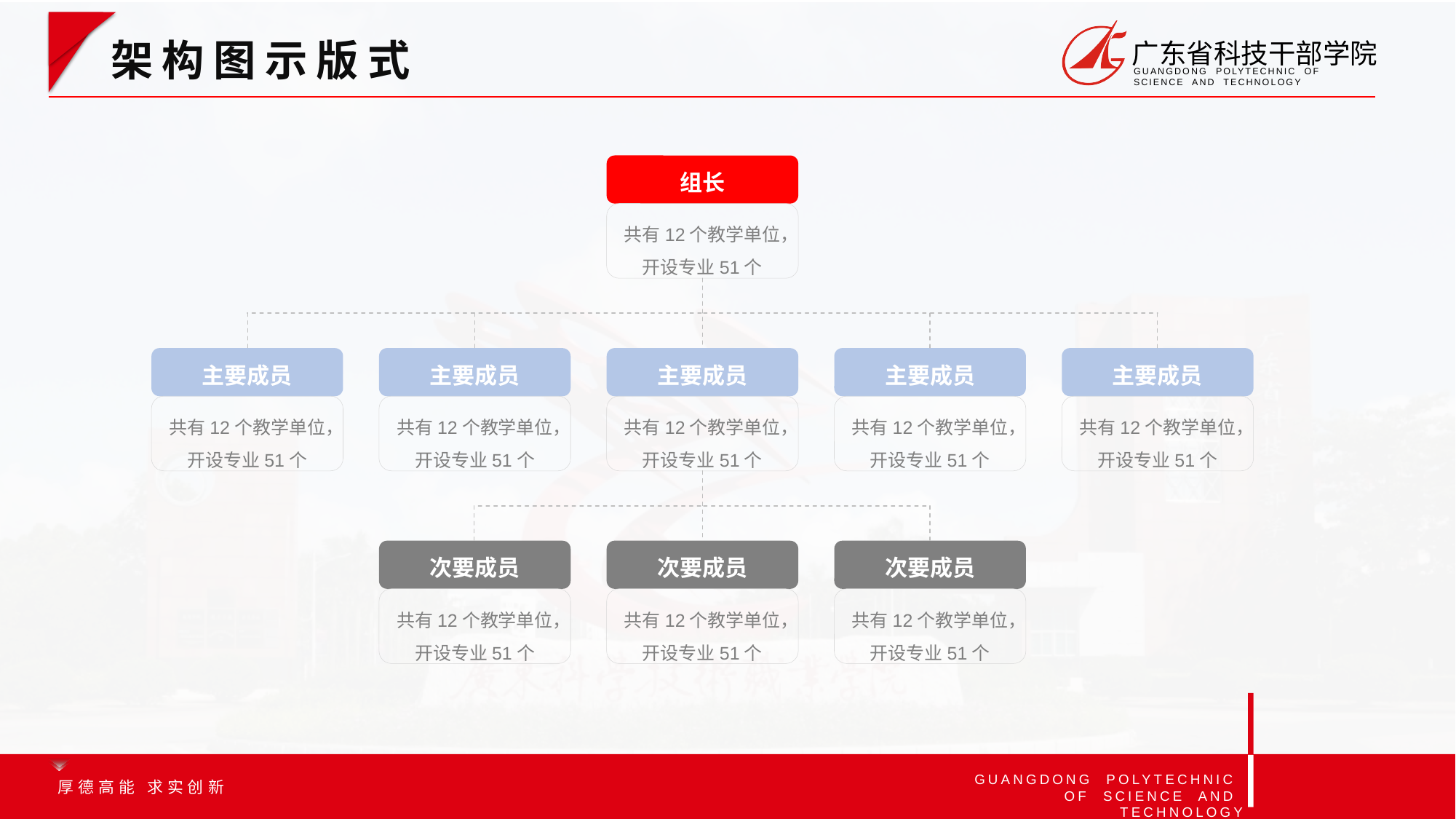

幻灯片中虚线为自己添加，Delete即可删除
架构图示版式
组长
共有12个教学单位，开设专业51个
主要成员
主要成员
主要成员
主要成员
主要成员
共有12个教学单位，开设专业51个
共有12个教学单位，开设专业51个
共有12个教学单位，开设专业51个
共有12个教学单位，开设专业51个
共有12个教学单位，开设专业51个
次要成员
次要成员
次要成员
共有12个教学单位，开设专业51个
共有12个教学单位，开设专业51个
共有12个教学单位，开设专业51个